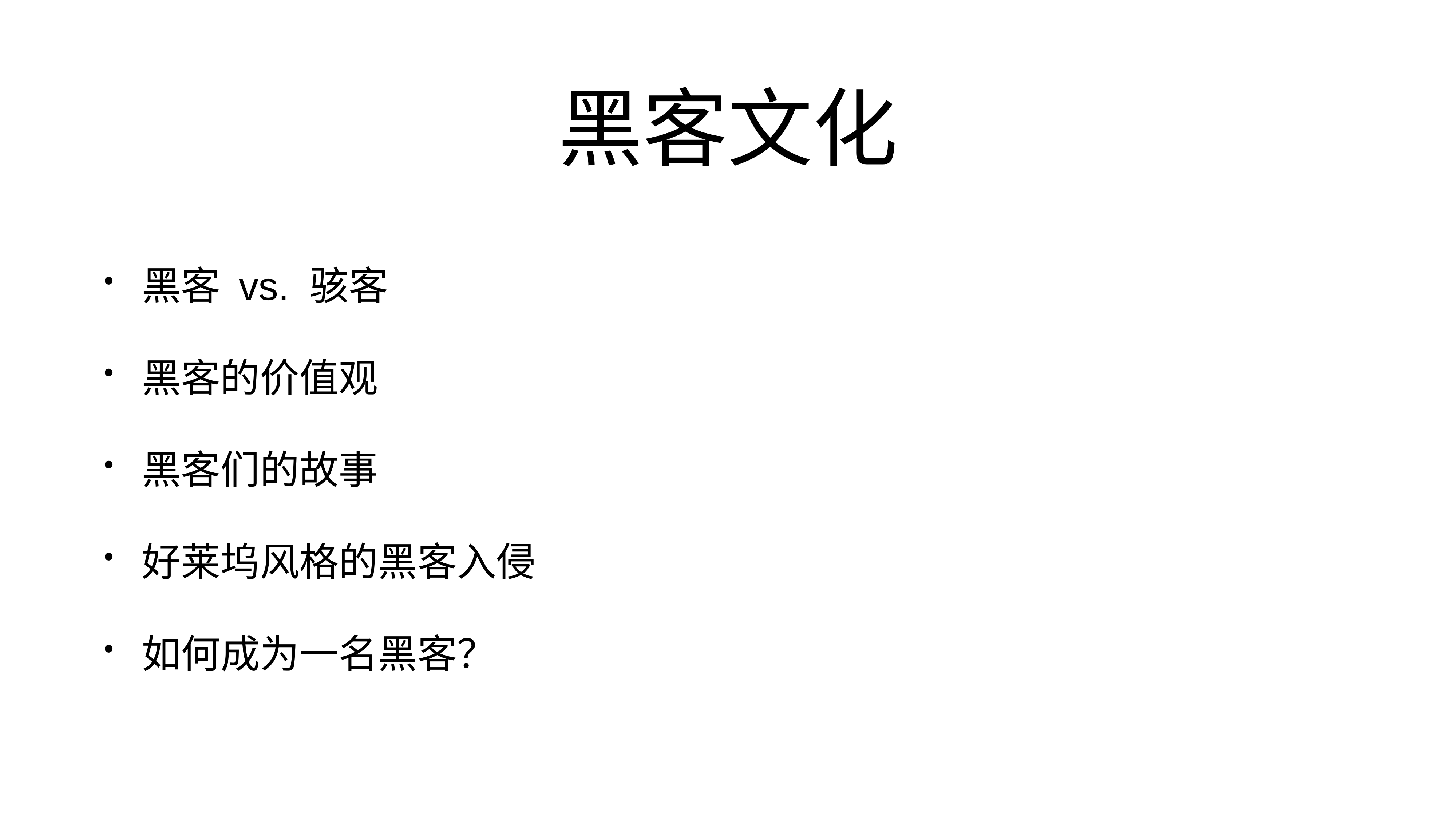

# 黑客文化
黑客 vs. 骇客
黑客的价值观
黑客们的故事
好莱坞风格的黑客入侵
如何成为一名黑客？